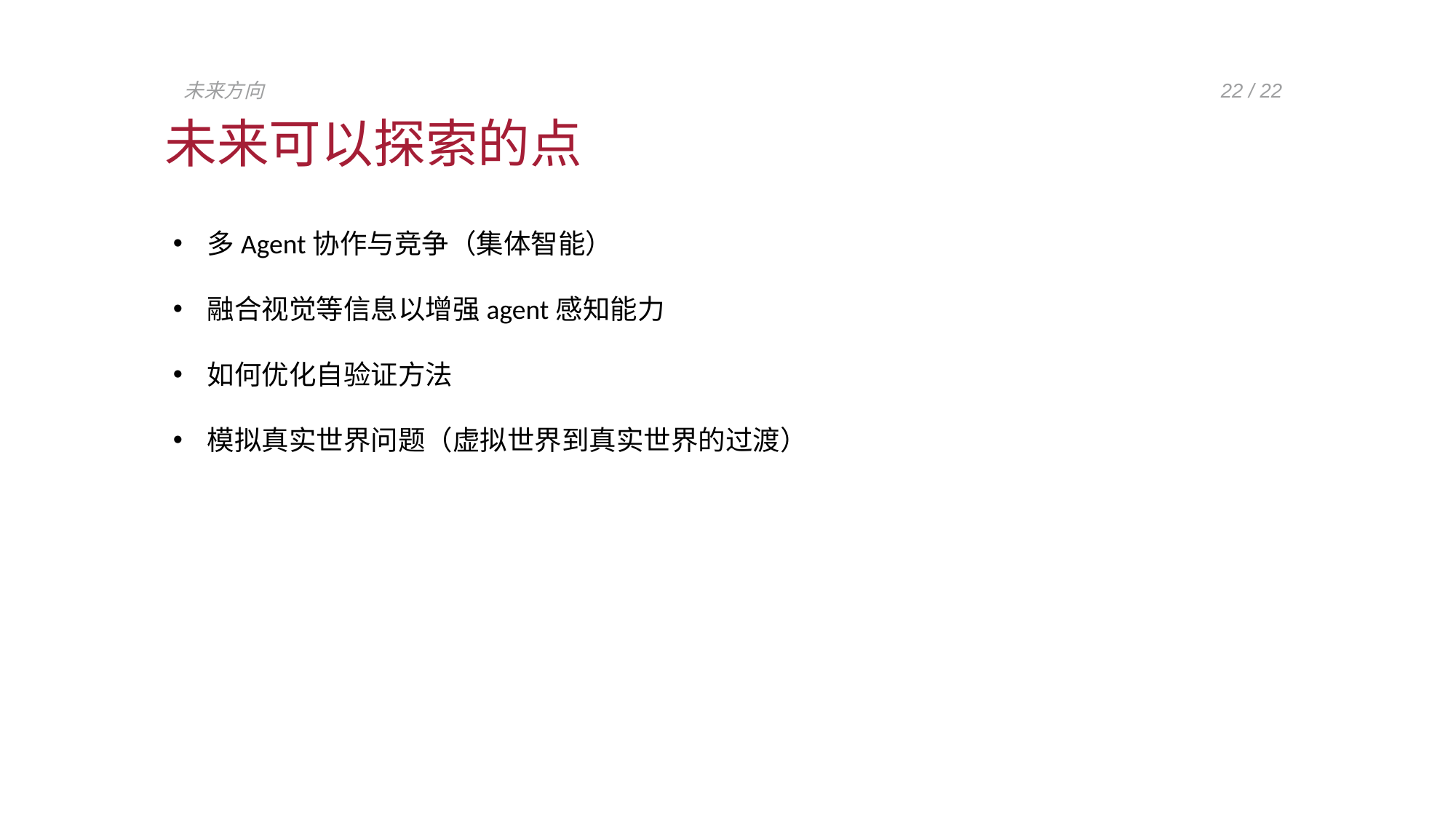

未来方向
 22 / 22
未来可以探索的点
多Agent协作与竞争（集体智能）

融合视觉等信息以增强agent感知能力

如何优化自验证方法

模拟真实世界问题（虚拟世界到真实世界的过渡）